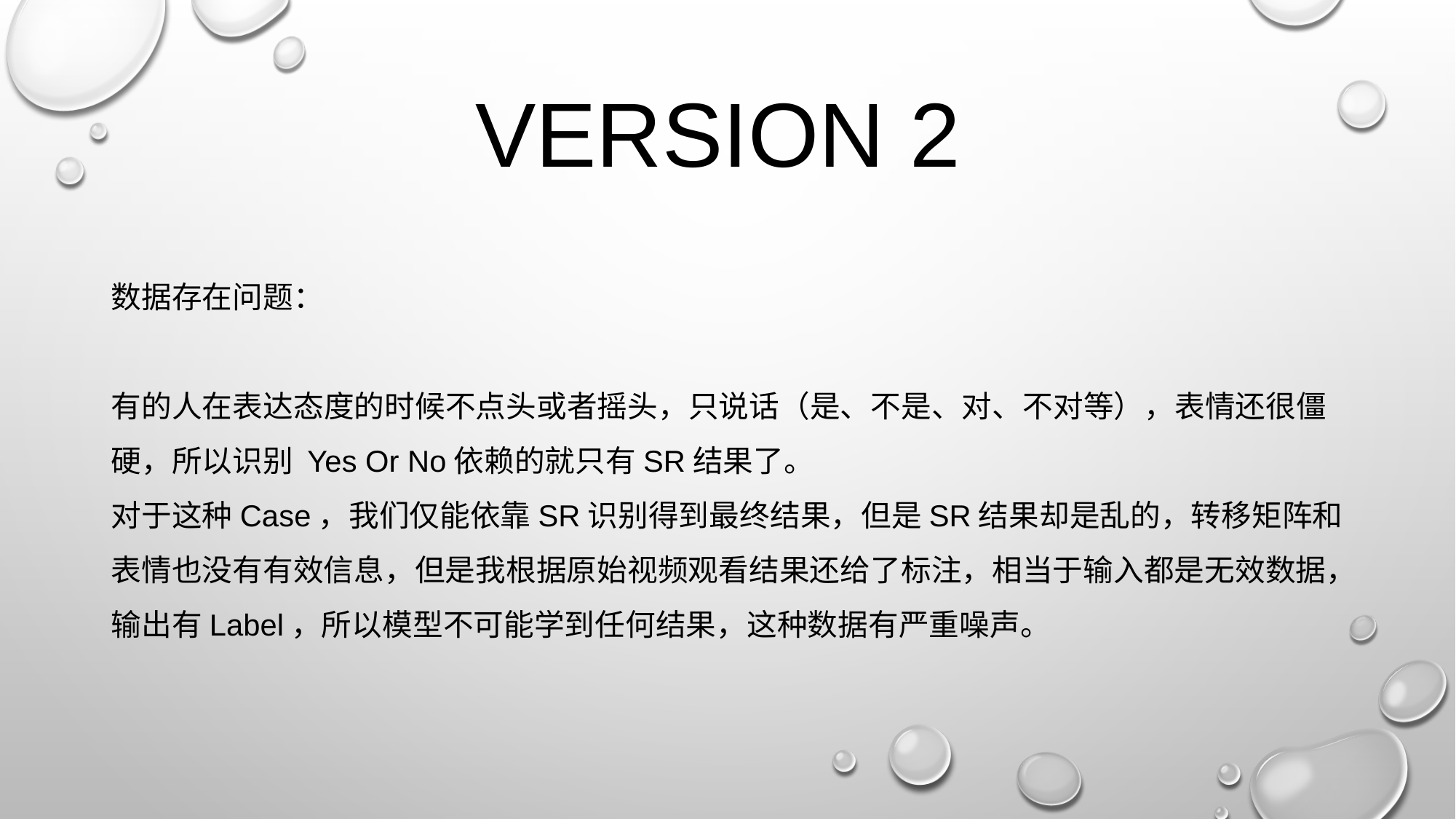

# Version 2
数据存在问题：

有的人在表达态度的时候不点头或者摇头，只说话（是、不是、对、不对等），表情还很僵硬，所以识别 Yes Or No依赖的就只有SR结果了。
对于这种Case，我们仅能依靠SR识别得到最终结果，但是SR结果却是乱的，转移矩阵和表情也没有有效信息，但是我根据原始视频观看结果还给了标注，相当于输入都是无效数据，输出有Label，所以模型不可能学到任何结果，这种数据有严重噪声。